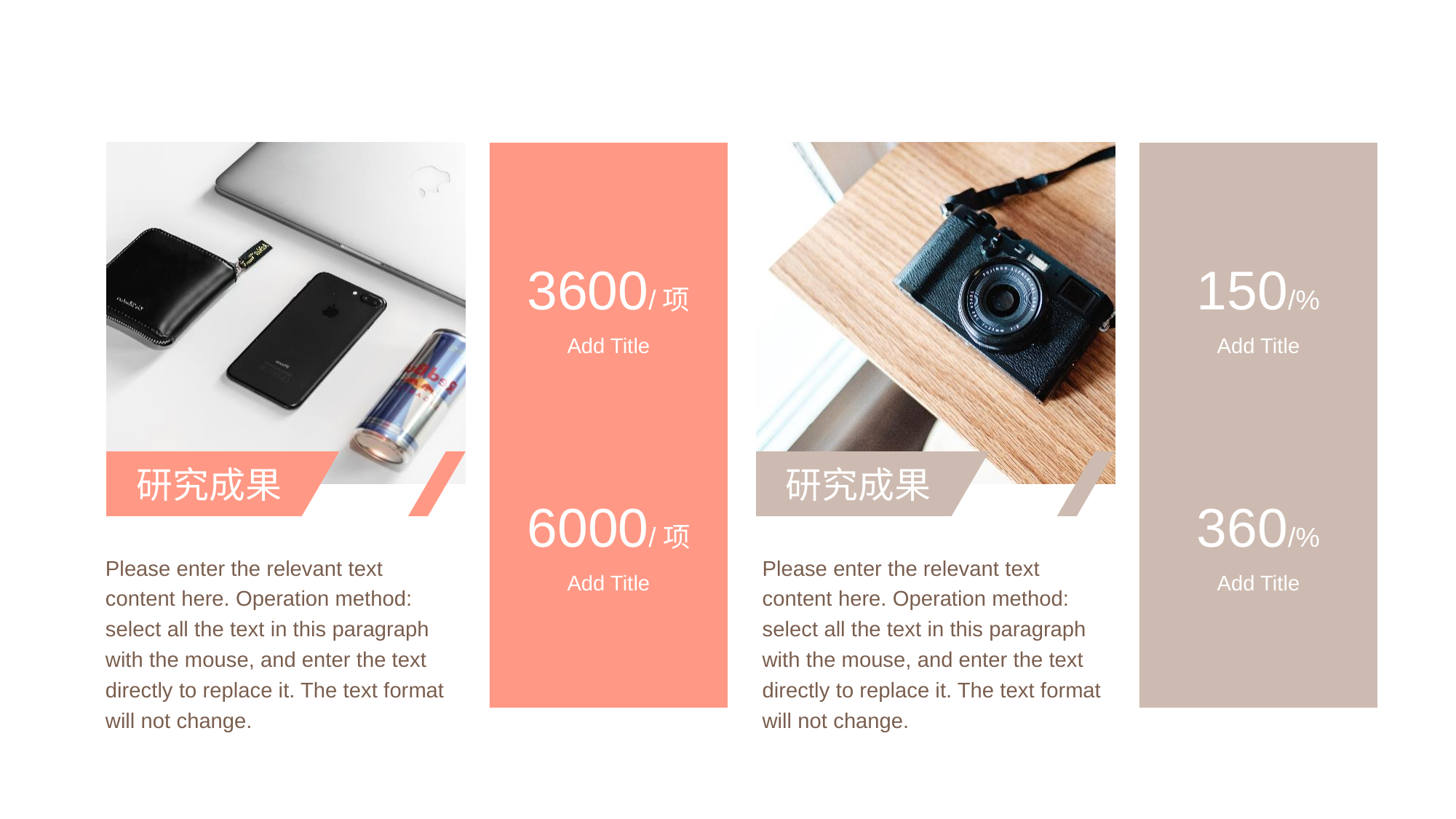

3600/项
Add Title
6000/项
Add Title
150/%
Add Title
360/%
Add Title

研究成果
研究成果
Please enter the relevant text content here. Operation method: select all the text in this paragraph with the mouse, and enter the text directly to replace it. The text format will not change.
Please enter the relevant text content here. Operation method: select all the text in this paragraph with the mouse, and enter the text directly to replace it. The text format will not change.